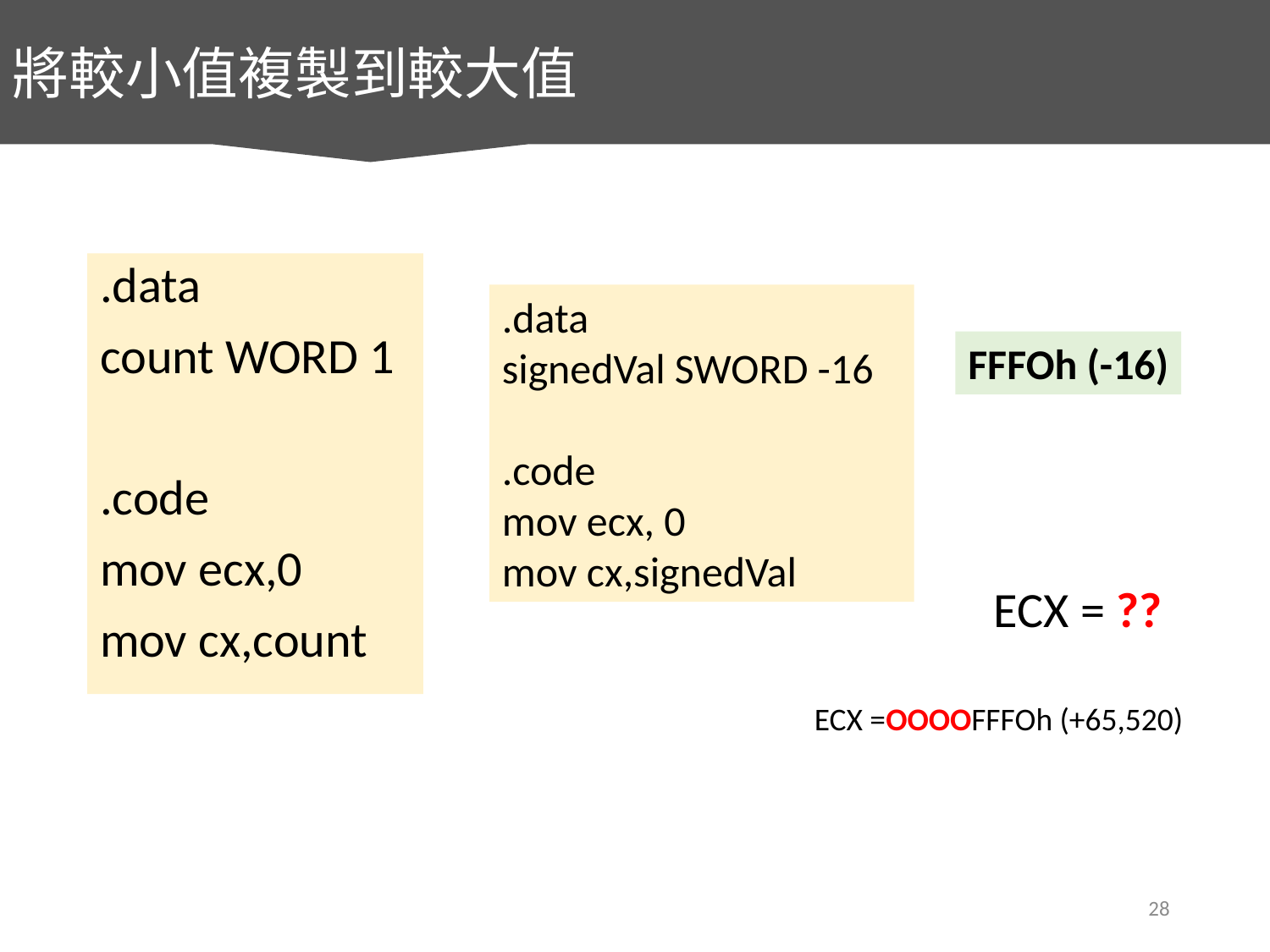

將較小值複製到較大值
.data
count WORD 1

.code
mov ecx,0
mov cx,count
.data
signedVal SWORD -16

.code
mov ecx, 0
mov cx,signedVal
FFFOh (-16)
ECX = ??
ECX =OOOOFFFOh (+65,520)
28